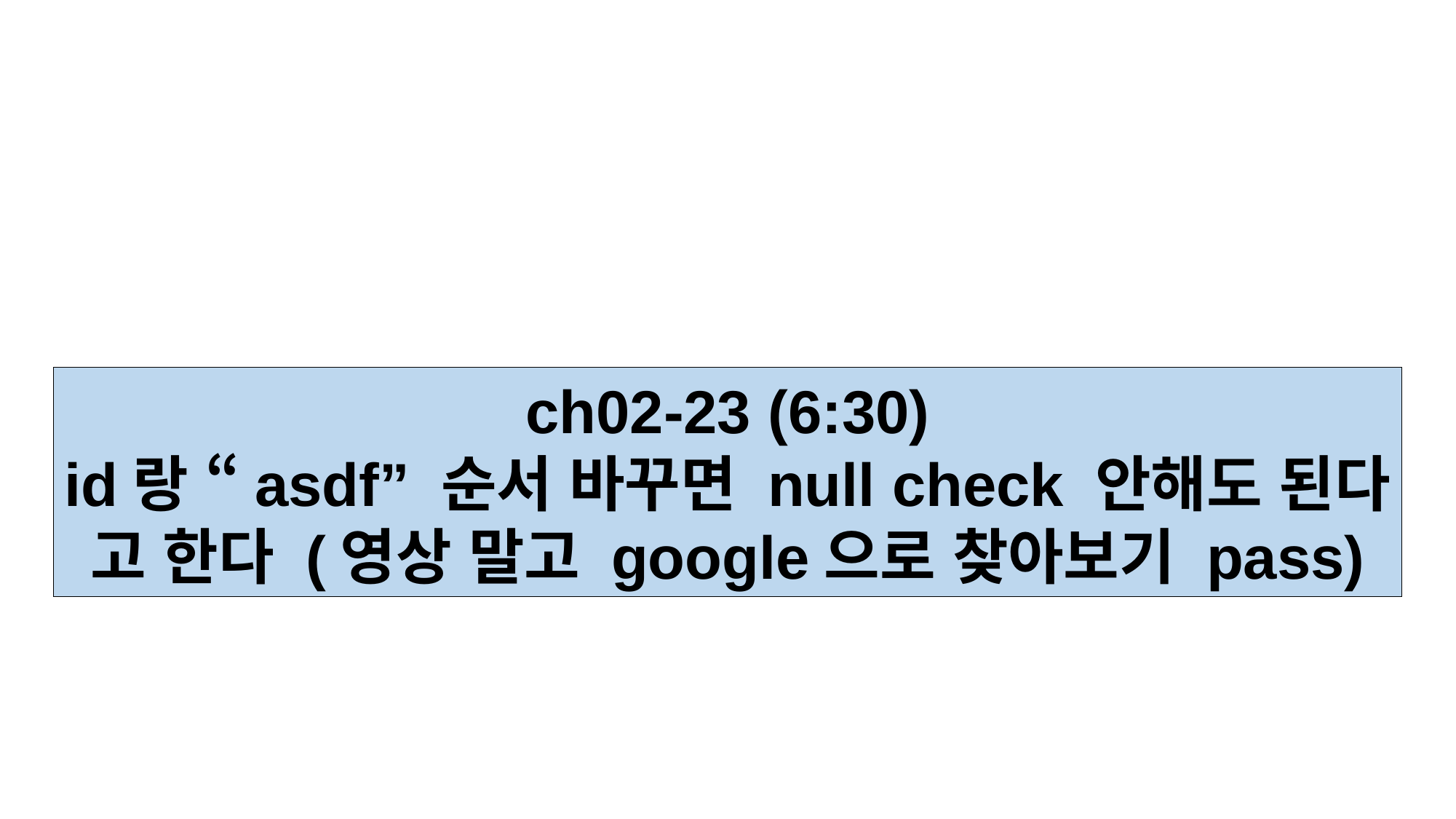

ch02-23 (6:30)
id랑 “asdf” 순서 바꾸면 null check 안해도 된다
고 한다 (영상 말고 google으로 찾아보기 pass)